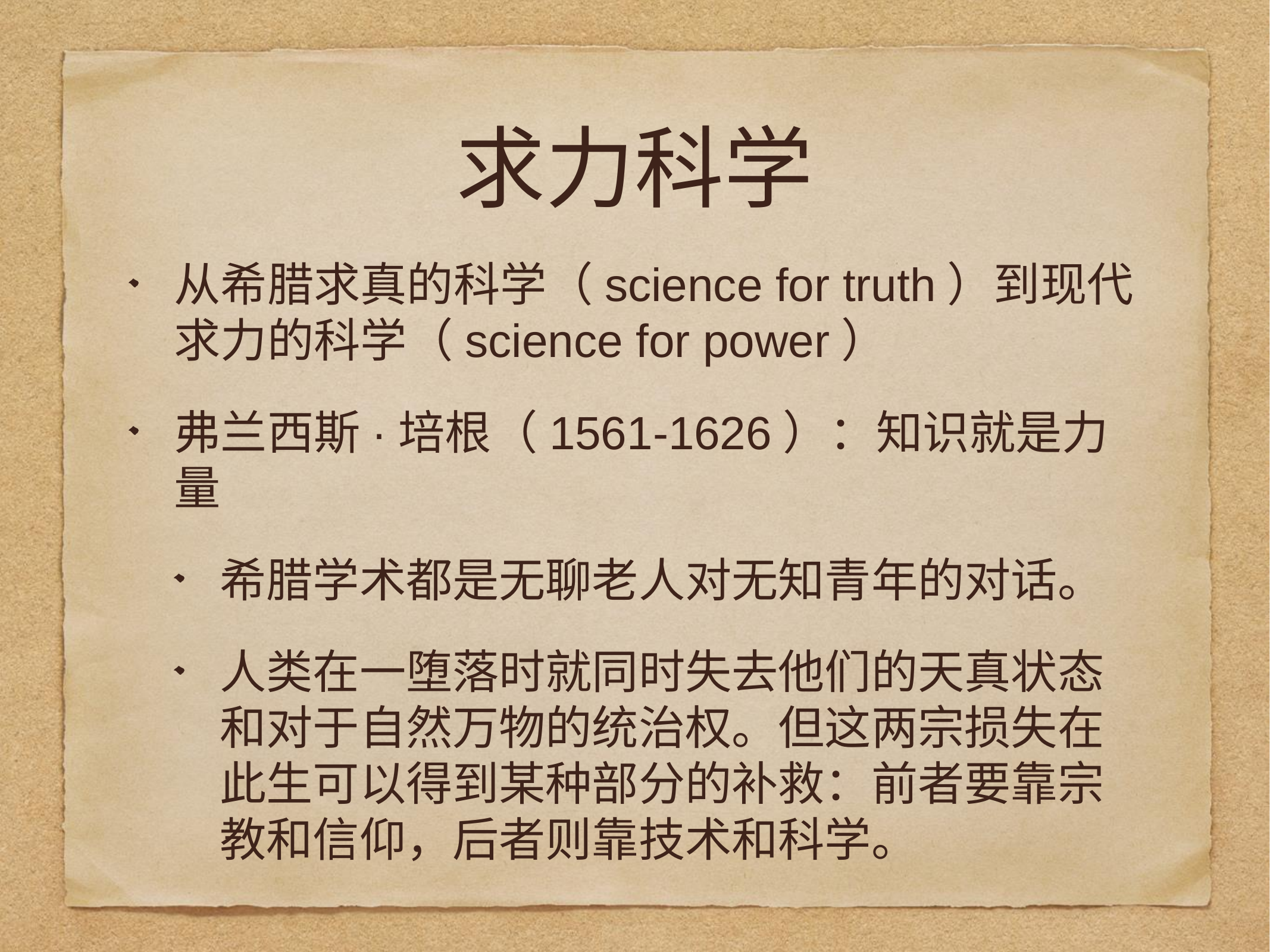

# 求力科学
从希腊求真的科学（science for truth）到现代求力的科学（science for power）
弗兰西斯·培根（1561-1626）：知识就是力量
希腊学术都是无聊老人对无知青年的对话。
人类在一堕落时就同时失去他们的天真状态和对于自然万物的统治权。但这两宗损失在此生可以得到某种部分的补救：前者要靠宗教和信仰，后者则靠技术和科学。